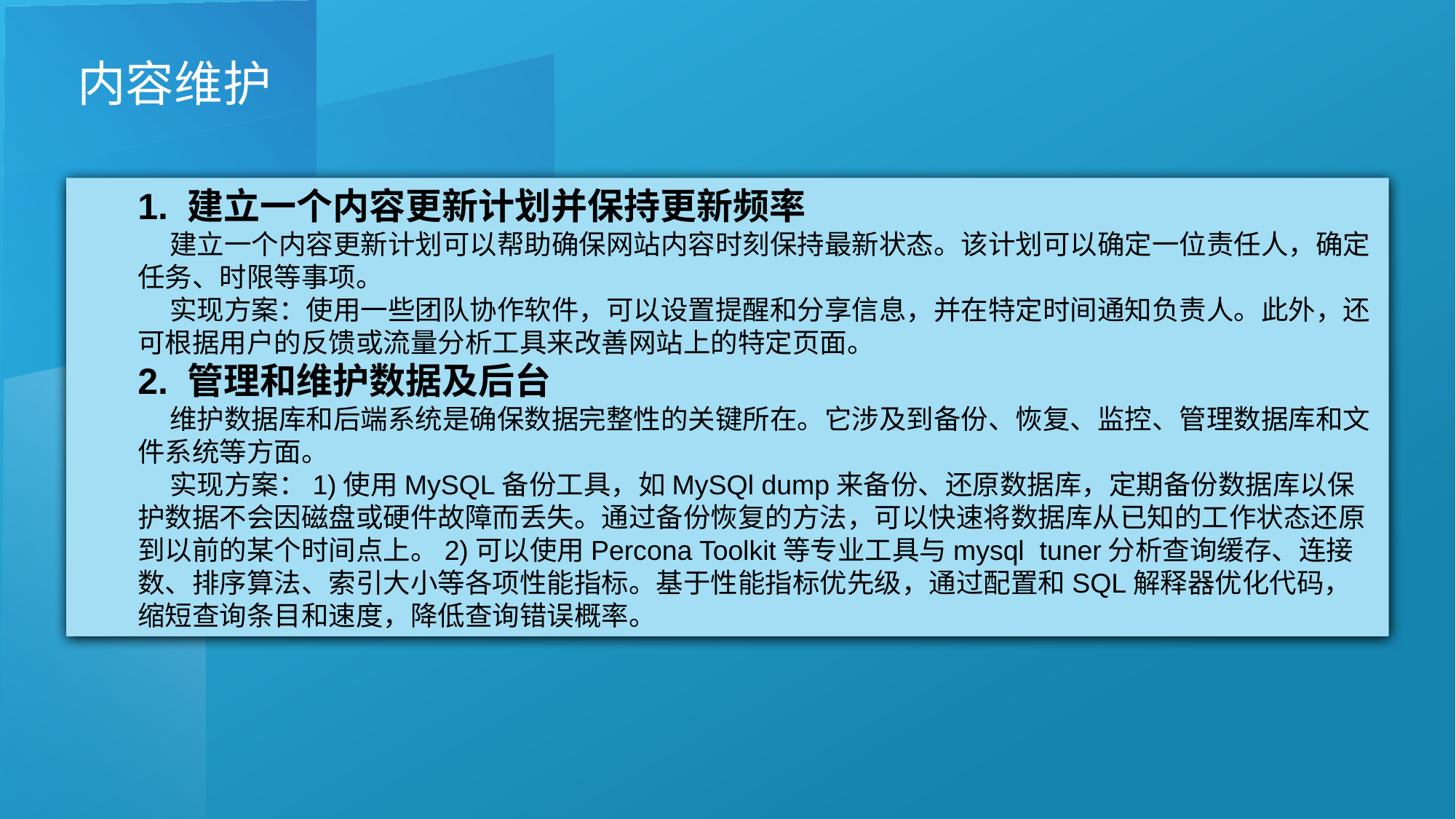

内容维护
1. 建立一个内容更新计划并保持更新频率
建立一个内容更新计划可以帮助确保网站内容时刻保持最新状态。该计划可以确定一位责任人，确定任务、时限等事项。
实现方案：使用一些团队协作软件，可以设置提醒和分享信息，并在特定时间通知负责人。此外，还可根据用户的反馈或流量分析工具来改善网站上的特定页面。
2. 管理和维护数据及后台
维护数据库和后端系统是确保数据完整性的关键所在。它涉及到备份、恢复、监控、管理数据库和文件系统等方面。
实现方案：1)使用MySQL备份工具，如MySQl dump来备份、还原数据库，定期备份数据库以保护数据不会因磁盘或硬件故障而丢失。通过备份恢复的方法，可以快速将数据库从已知的工作状态还原到以前的某个时间点上。2)可以使用Percona Toolkit等专业工具与mysql  tuner分析查询缓存、连接数、排序算法、索引大小等各项性能指标。基于性能指标优先级，通过配置和SQL解释器优化代码，缩短查询条目和速度，降低查询错误概率。